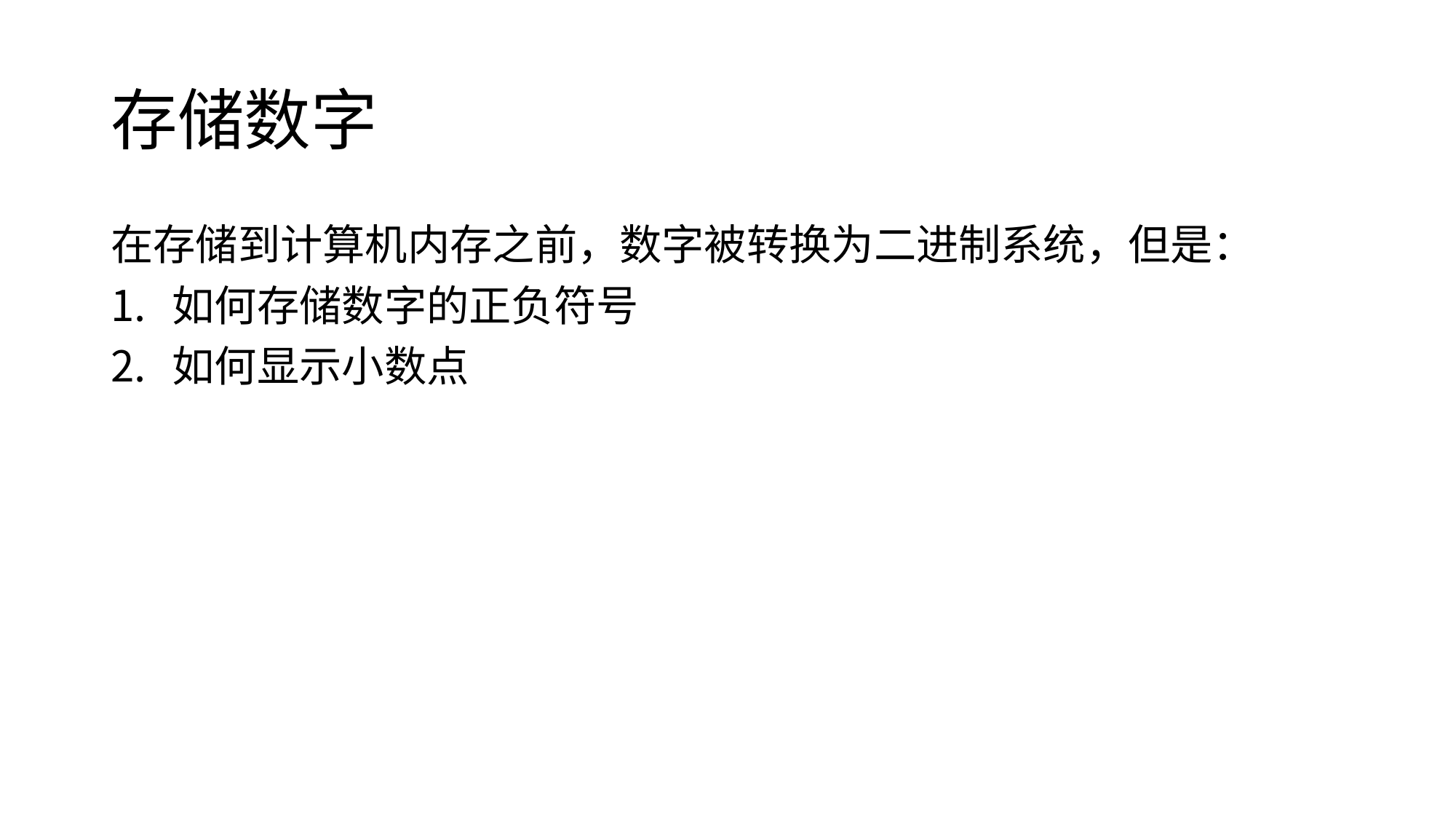

# 存储数字
在存储到计算机内存之前，数字被转换为二进制系统，但是：
如何存储数字的正负符号
如何显示小数点